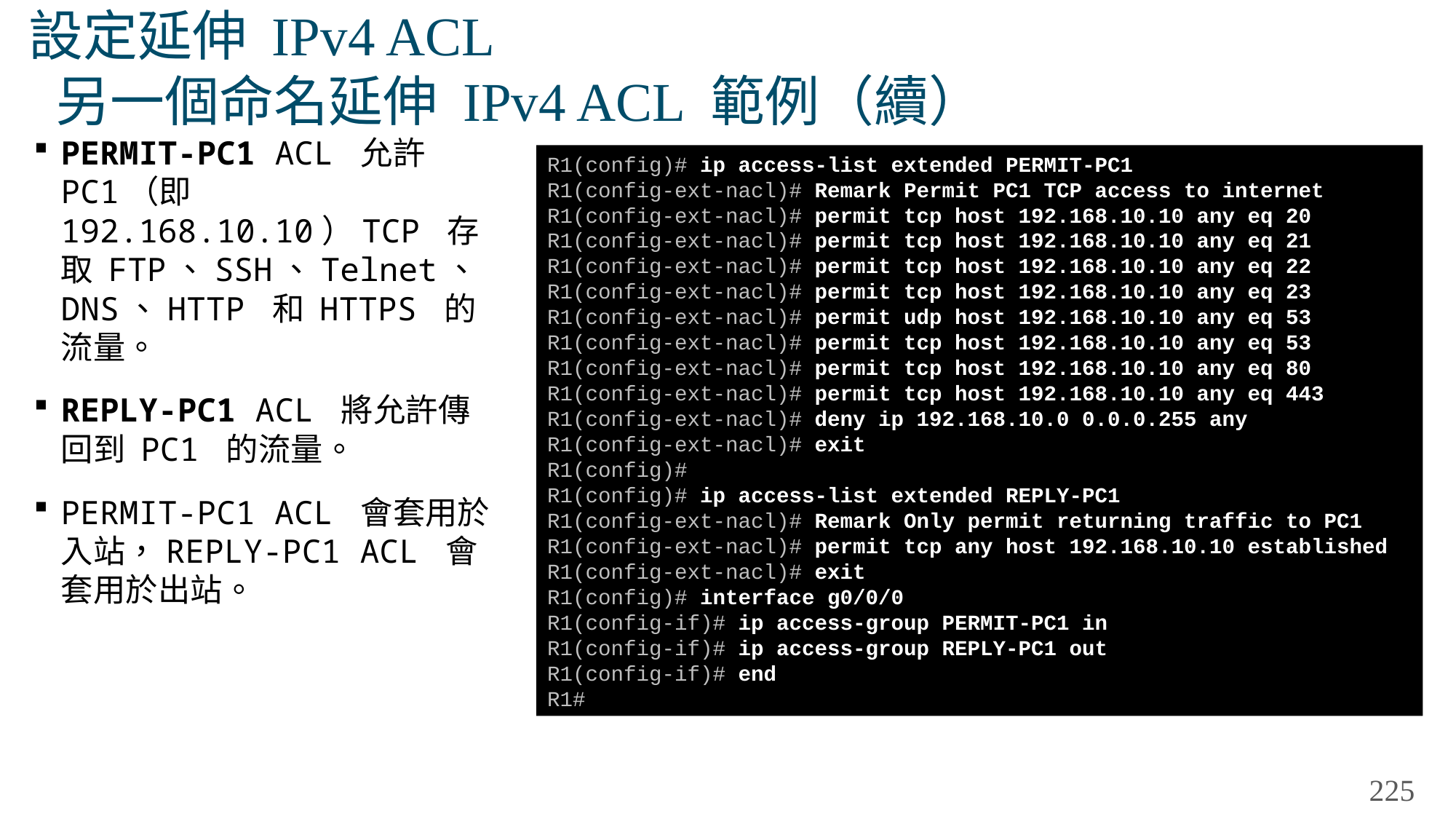

# 設定延伸 IPv4 ACL 另一個命名延伸 IPv4 ACL 範例（續）
PERMIT-PC1 ACL 允許 PC1（即 192.168.10.10）TCP 存取 FTP、SSH、Telnet、DNS、HTTP 和 HTTPS 的流量。
REPLY-PC1 ACL 將允許傳回到 PC1 的流量。
PERMIT-PC1 ACL 會套用於入站，REPLY-PC1 ACL 會套用於出站。

R1(config)# ip access-list extended PERMIT-PC1
R1(config-ext-nacl)# Remark Permit PC1 TCP access to internet
R1(config-ext-nacl)# permit tcp host 192.168.10.10 any eq 20
R1(config-ext-nacl)# permit tcp host 192.168.10.10 any eq 21
R1(config-ext-nacl)# permit tcp host 192.168.10.10 any eq 22
R1(config-ext-nacl)# permit tcp host 192.168.10.10 any eq 23
R1(config-ext-nacl)# permit udp host 192.168.10.10 any eq 53
R1(config-ext-nacl)# permit tcp host 192.168.10.10 any eq 53
R1(config-ext-nacl)# permit tcp host 192.168.10.10 any eq 80
R1(config-ext-nacl)# permit tcp host 192.168.10.10 any eq 443
R1(config-ext-nacl)# deny ip 192.168.10.0 0.0.0.255 any
R1(config-ext-nacl)# exit
R1(config)#
R1(config)# ip access-list extended REPLY-PC1
R1(config-ext-nacl)# Remark Only permit returning traffic to PC1
R1(config-ext-nacl)# permit tcp any host 192.168.10.10 established
R1(config-ext-nacl)# exit
R1(config)# interface g0/0/0
R1(config-if)# ip access-group PERMIT-PC1 in
R1(config-if)# ip access-group REPLY-PC1 out
R1(config-if)# end
R1#
225